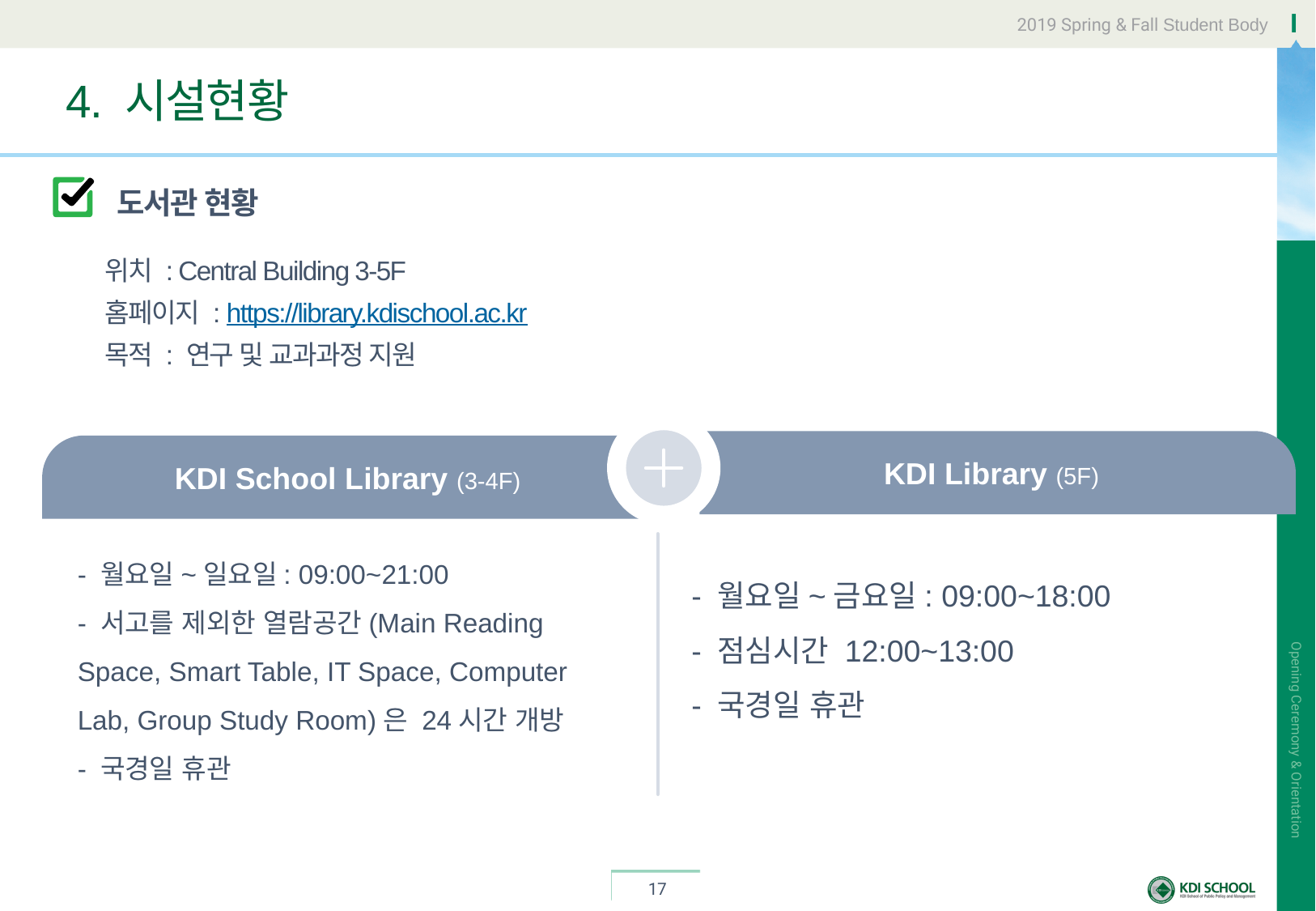

# 4. 시설현황
도서관 현황

위치 : Central Building 3-5F
홈페이지 : https://library.kdischool.ac.kr
목적 : 연구 및 교과과정 지원

KDI Library (5F)
KDI School Library (3-4F)
- 월요일~일요일: 09:00~21:00
- 서고를 제외한 열람공간(Main Reading Space, Smart Table, IT Space, Computer Lab, Group Study Room)은 24시간 개방
- 국경일 휴관
- 월요일~금요일: 09:00~18:00
- 점심시간 12:00~13:00
- 국경일 휴관